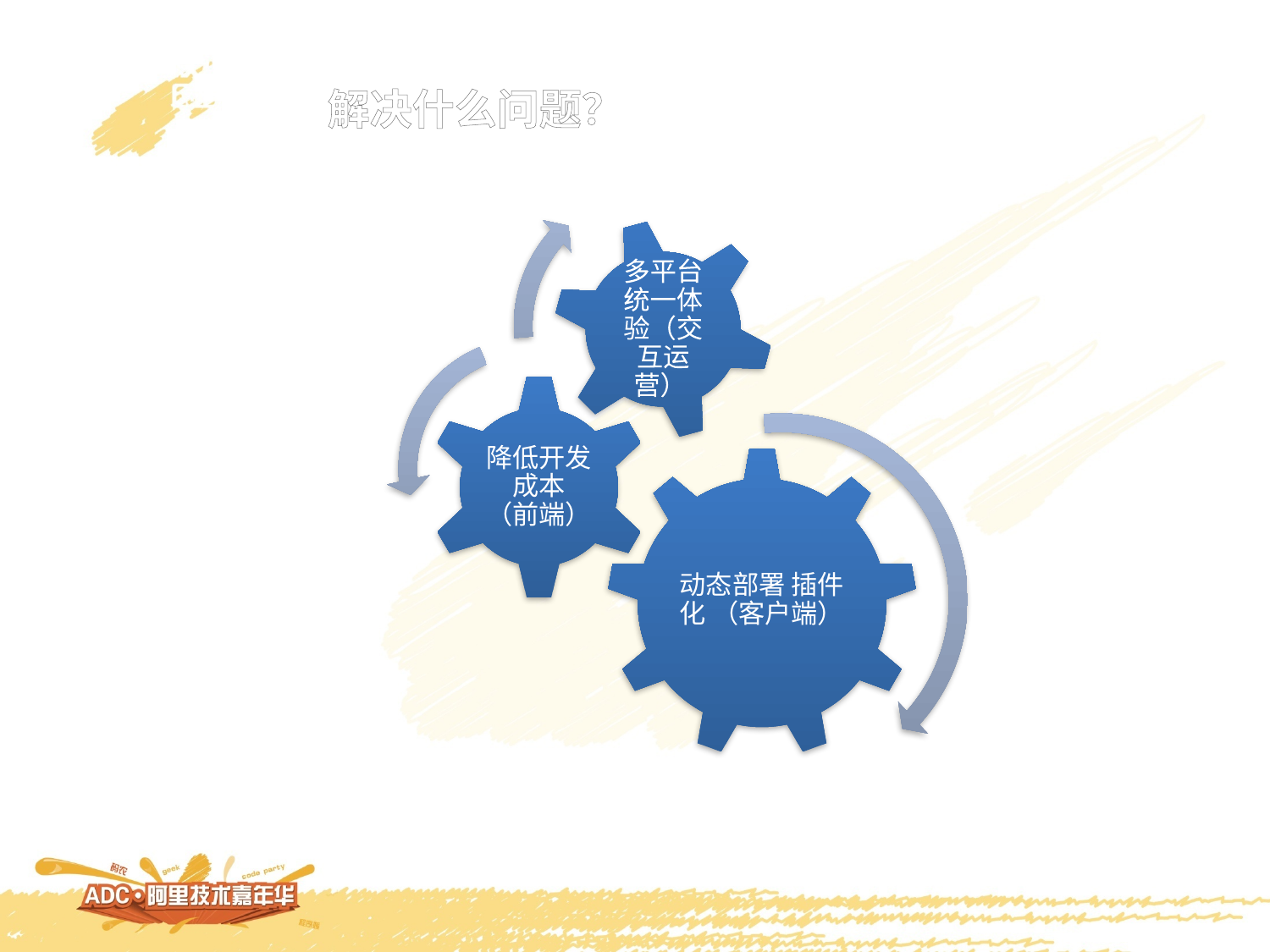

解决什么问题？
动态部署 插件化 （客户端）
降低开发成本 （前端）
多平台统一体验（交互运营）